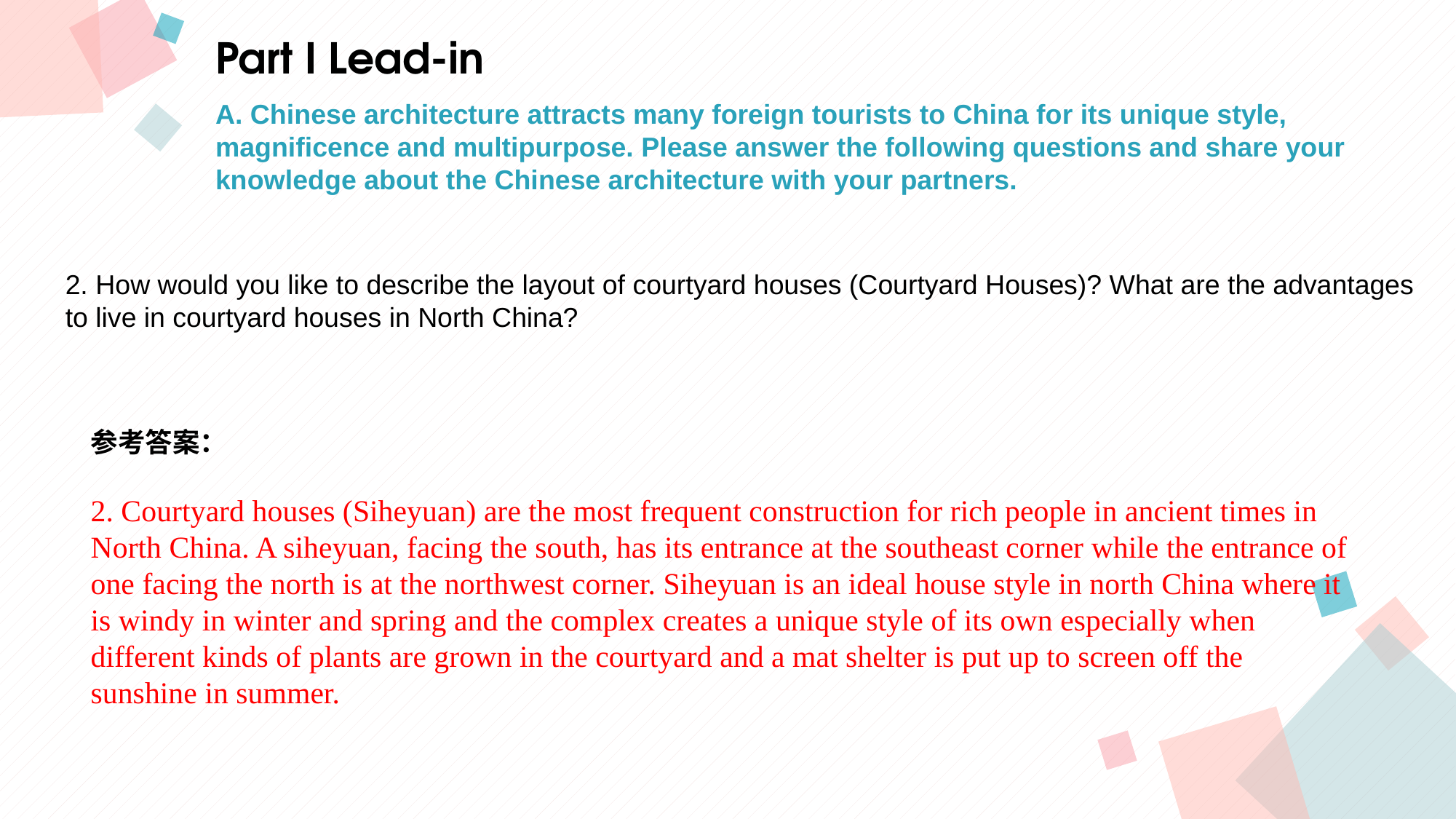

Part I Lead-in
A. Chinese architecture attracts many foreign tourists to China for its unique style, magnificence and multipurpose. Please answer the following questions and share your knowledge about the Chinese architecture with your partners.
2. How would you like to describe the layout of courtyard houses (Courtyard Houses)? What are the advantages to live in courtyard houses in North China?

参考答案：

2. Courtyard houses (Siheyuan) are the most frequent construction for rich people in ancient times in North China. A siheyuan, facing the south, has its entrance at the southeast corner while the entrance of one facing the north is at the northwest corner. Siheyuan is an ideal house style in north China where it is windy in winter and spring and the complex creates a unique style of its own especially when different kinds of plants are grown in the courtyard and a mat shelter is put up to screen off the sunshine in summer.